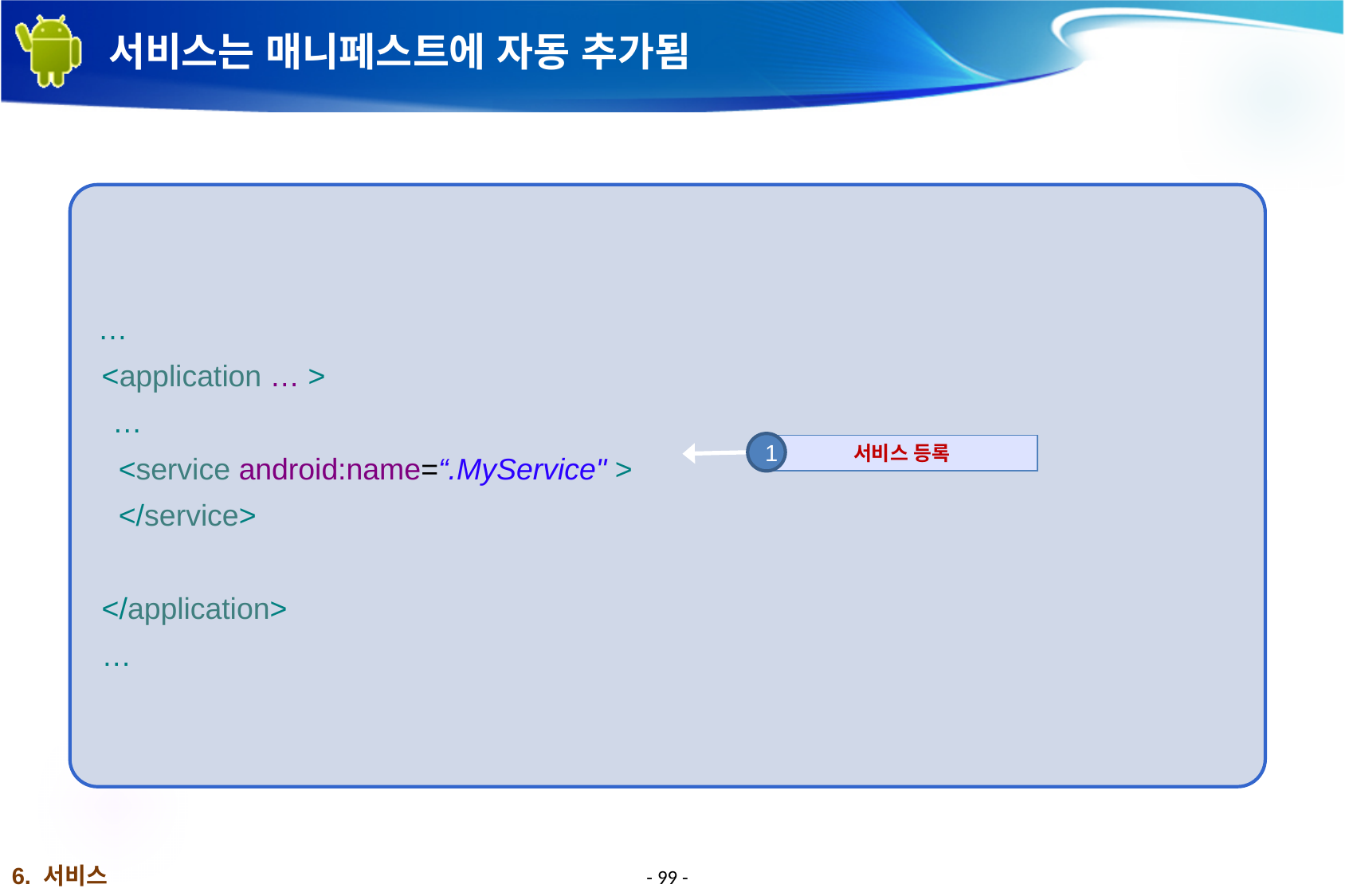

# 서비스는 매니페스트에 자동 추가됨
 …
<application … >
…
  <service android:name=“.MyService" >
  </service>

</application>
…
1
서비스 등록
6. 서비스